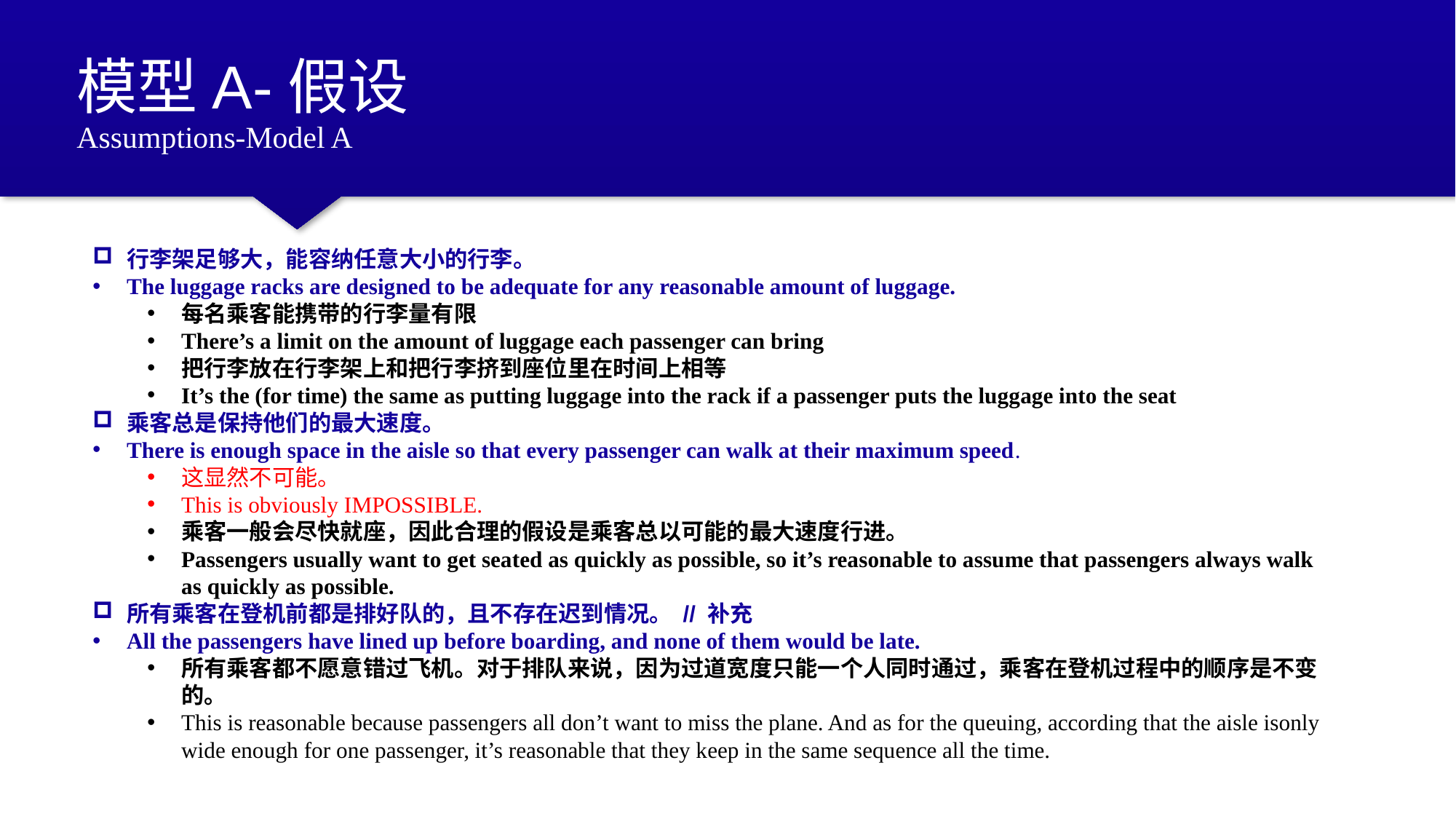

模型A-假设
Assumptions-Model A
行李架足够大，能容纳任意大小的行李。
The luggage racks are designed to be adequate for any reasonable amount of luggage.
每名乘客能携带的行李量有限
There’s a limit on the amount of luggage each passenger can bring
把行李放在行李架上和把行李挤到座位里在时间上相等
It’s the (for time) the same as putting luggage into the rack if a passenger puts the luggage into the seat
乘客总是保持他们的最大速度。
There is enough space in the aisle so that every passenger can walk at their maximum speed.
这显然不可能。
This is obviously IMPOSSIBLE.
乘客一般会尽快就座，因此合理的假设是乘客总以可能的最大速度行进。
Passengers usually want to get seated as quickly as possible, so it’s reasonable to assume that passengers always walk as quickly as possible.
所有乘客在登机前都是排好队的，且不存在迟到情况。 // 补充
All the passengers have lined up before boarding, and none of them would be late.
所有乘客都不愿意错过飞机。对于排队来说，因为过道宽度只能一个人同时通过，乘客在登机过程中的顺序是不变的。
This is reasonable because passengers all don’t want to miss the plane. And as for the queuing, according that the aisle isonly wide enough for one passenger, it’s reasonable that they keep in the same sequence all the time.